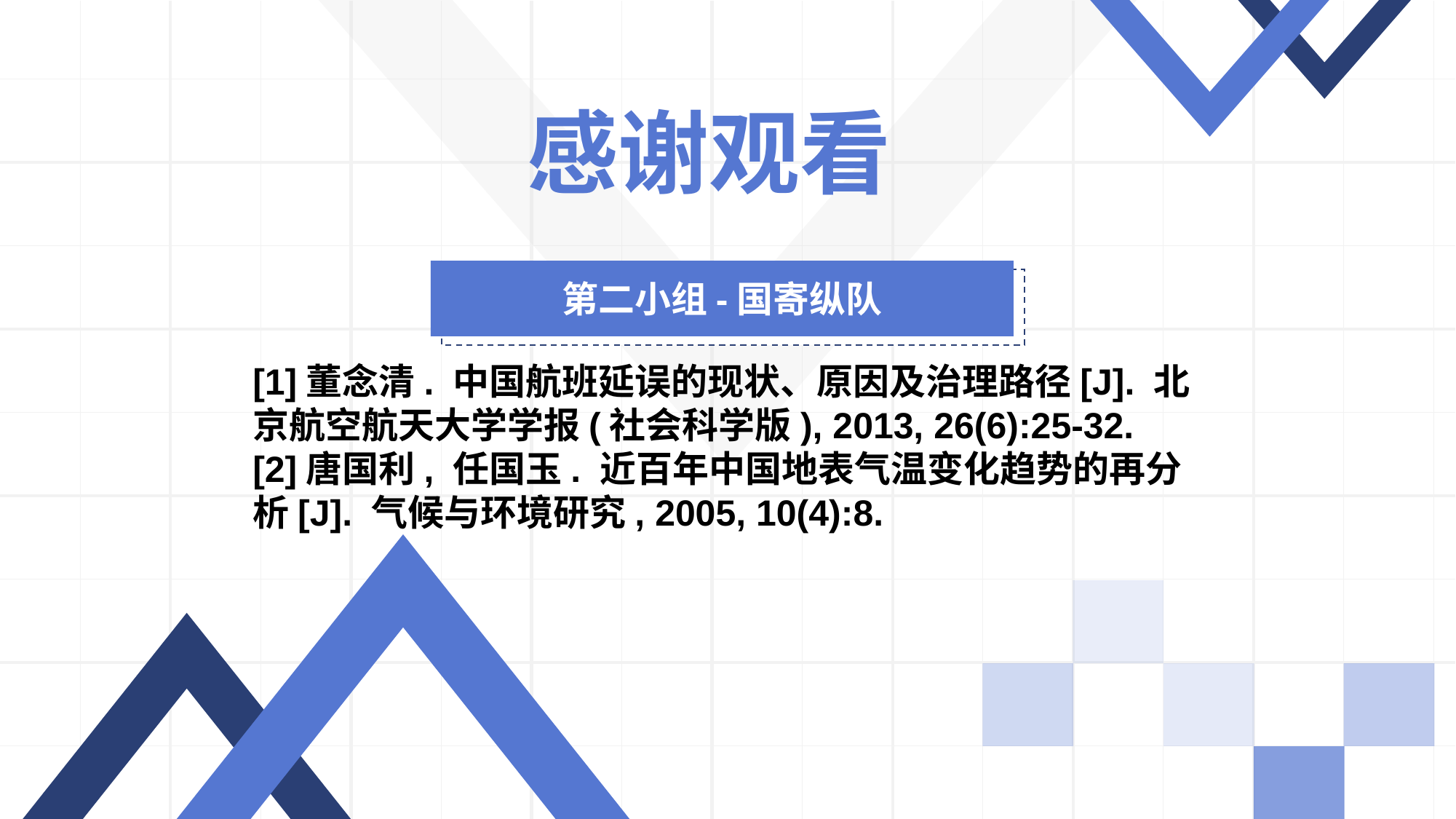

感谢观看

第二小组-国寄纵队
[1]董念清. 中国航班延误的现状、原因及治理路径[J]. 北京航空航天大学学报(社会科学版), 2013, 26(6):25-32.
[2]唐国利, 任国玉. 近百年中国地表气温变化趋势的再分析[J]. 气候与环境研究, 2005, 10(4):8.